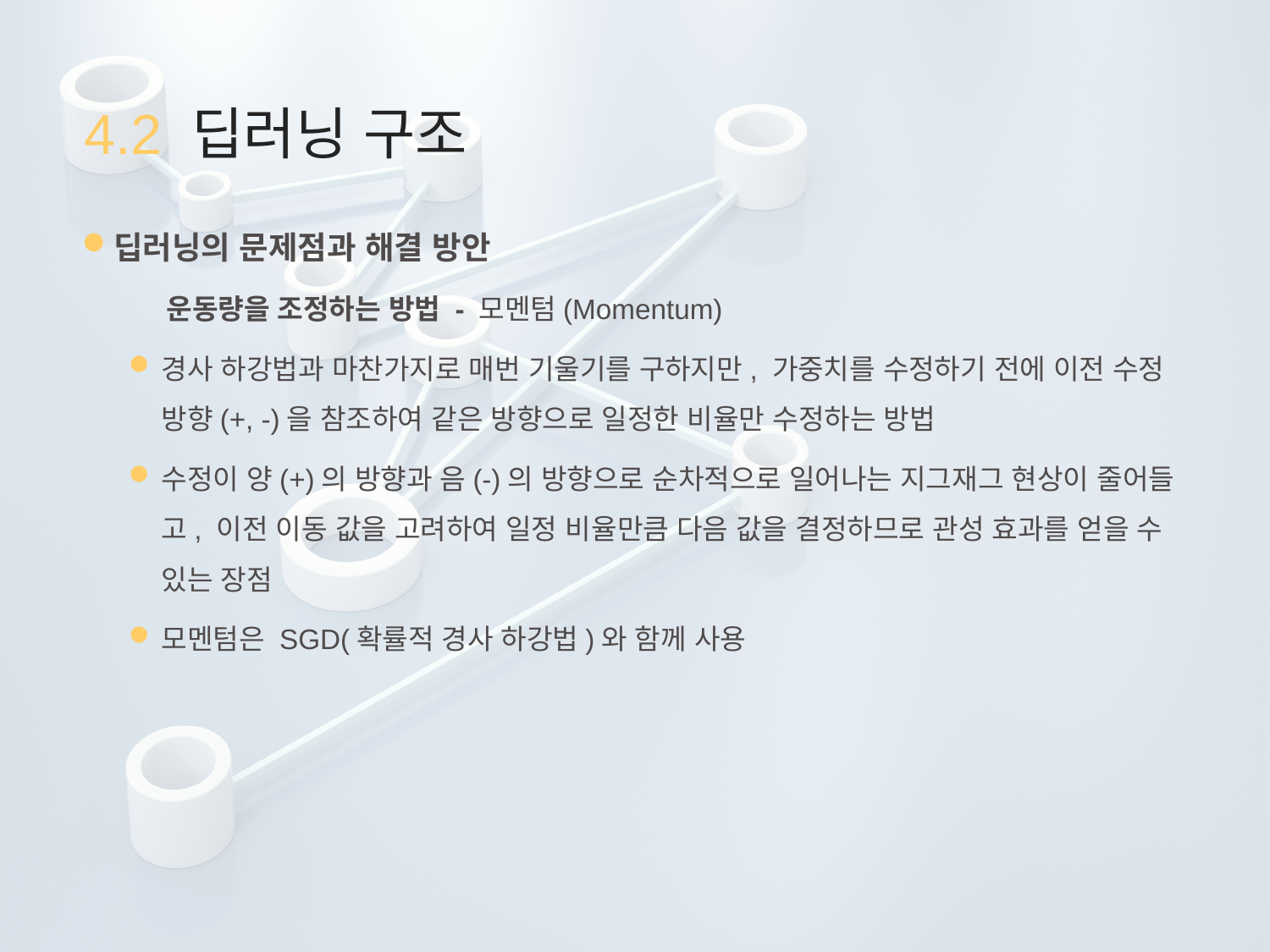

# 4.2 딥러닝 구조
딥러닝의 문제점과 해결 방안
    운동량을 조정하는 방법 - 모멘텀(Momentum)
경사 하강법과 마찬가지로 매번 기울기를 구하지만, 가중치를 수정하기 전에 이전 수정 방향(+, -)을 참조하여 같은 방향으로 일정한 비율만 수정하는 방법
수정이 양(+)의 방향과 음(-)의 방향으로 순차적으로 일어나는 지그재그 현상이 줄어들고, 이전 이동 값을 고려하여 일정 비율만큼 다음 값을 결정하므로 관성 효과를 얻을 수 있는 장점
모멘텀은 SGD(확률적 경사 하강법)와 함께 사용